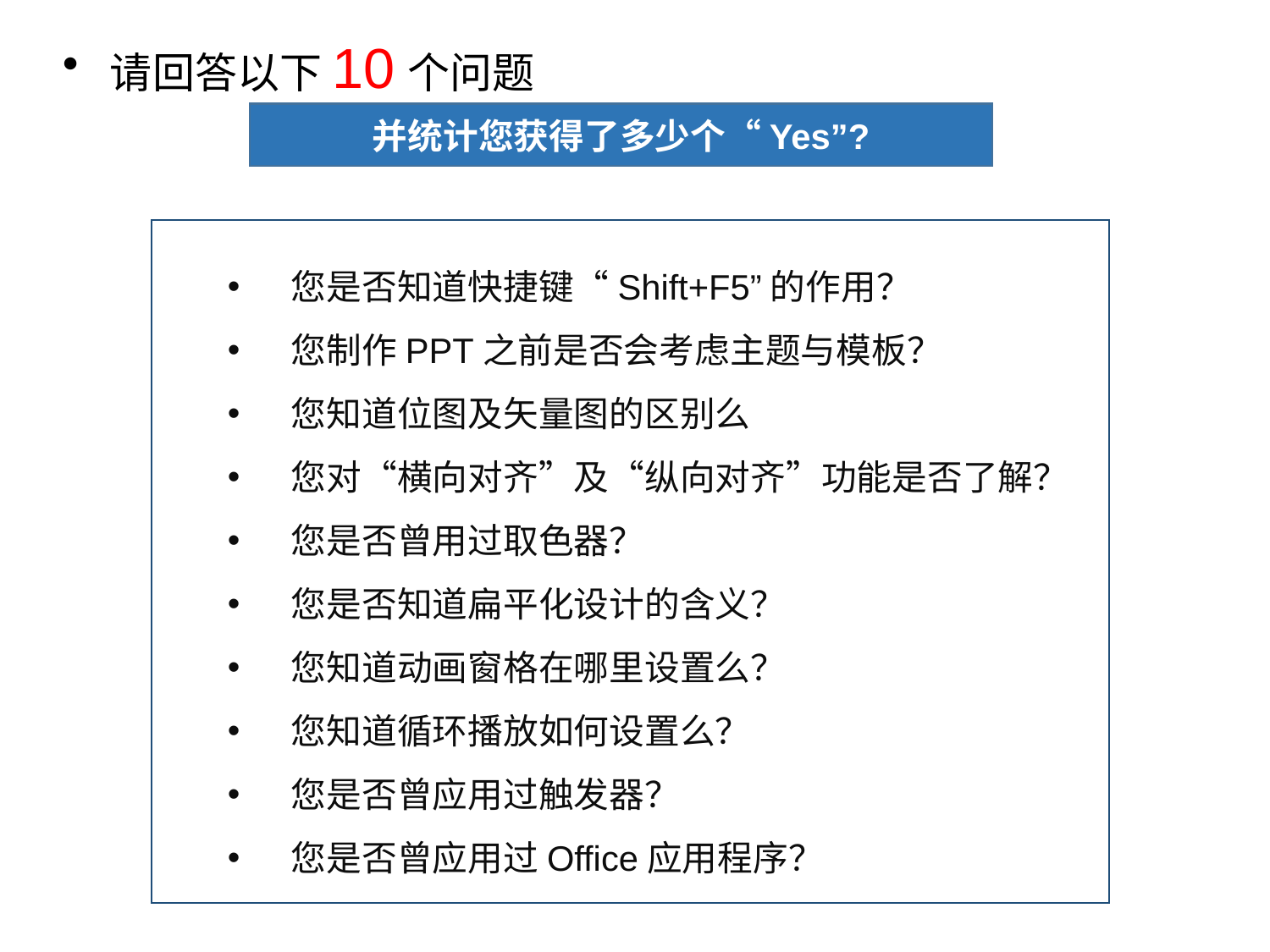

请回答以下10个问题
并统计您获得了多少个“Yes”?
您是否知道快捷键“Shift+F5”的作用？
您制作PPT之前是否会考虑主题与模板？
您知道位图及矢量图的区别么
您对“横向对齐”及“纵向对齐”功能是否了解？
您是否曾用过取色器？
您是否知道扁平化设计的含义？
您知道动画窗格在哪里设置么？
您知道循环播放如何设置么？
您是否曾应用过触发器？
您是否曾应用过Office应用程序？